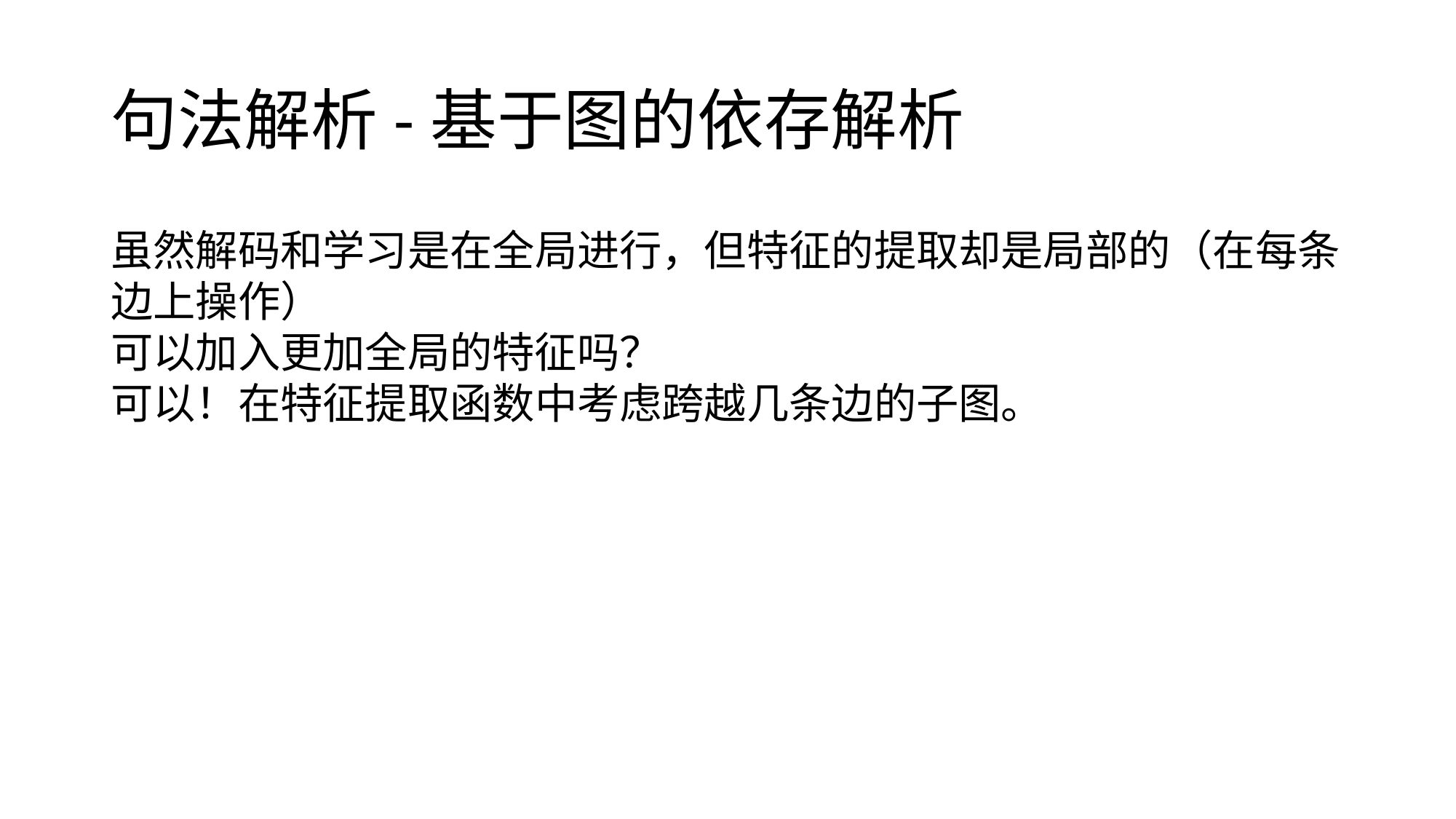

# 句法解析-基于图的依存解析
虽然解码和学习是在全局进行，但特征的提取却是局部的（在每条边上操作）
可以加入更加全局的特征吗？
可以！在特征提取函数中考虑跨越几条边的子图。